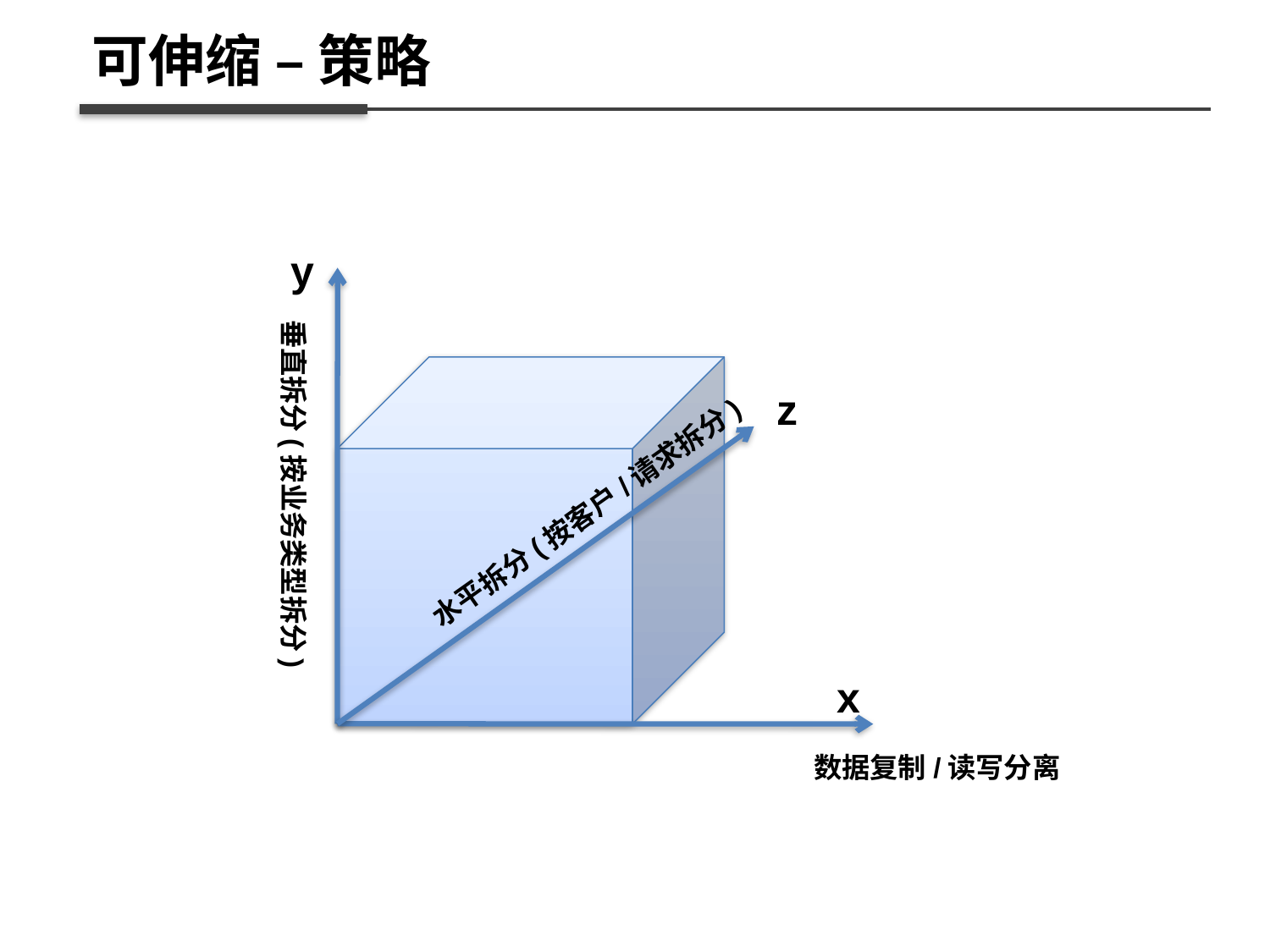

可伸缩 – 策略
y
垂直拆分(按业务类型拆分)

z
水平拆分(按客户/请求拆分)
x
数据复制/读写分离